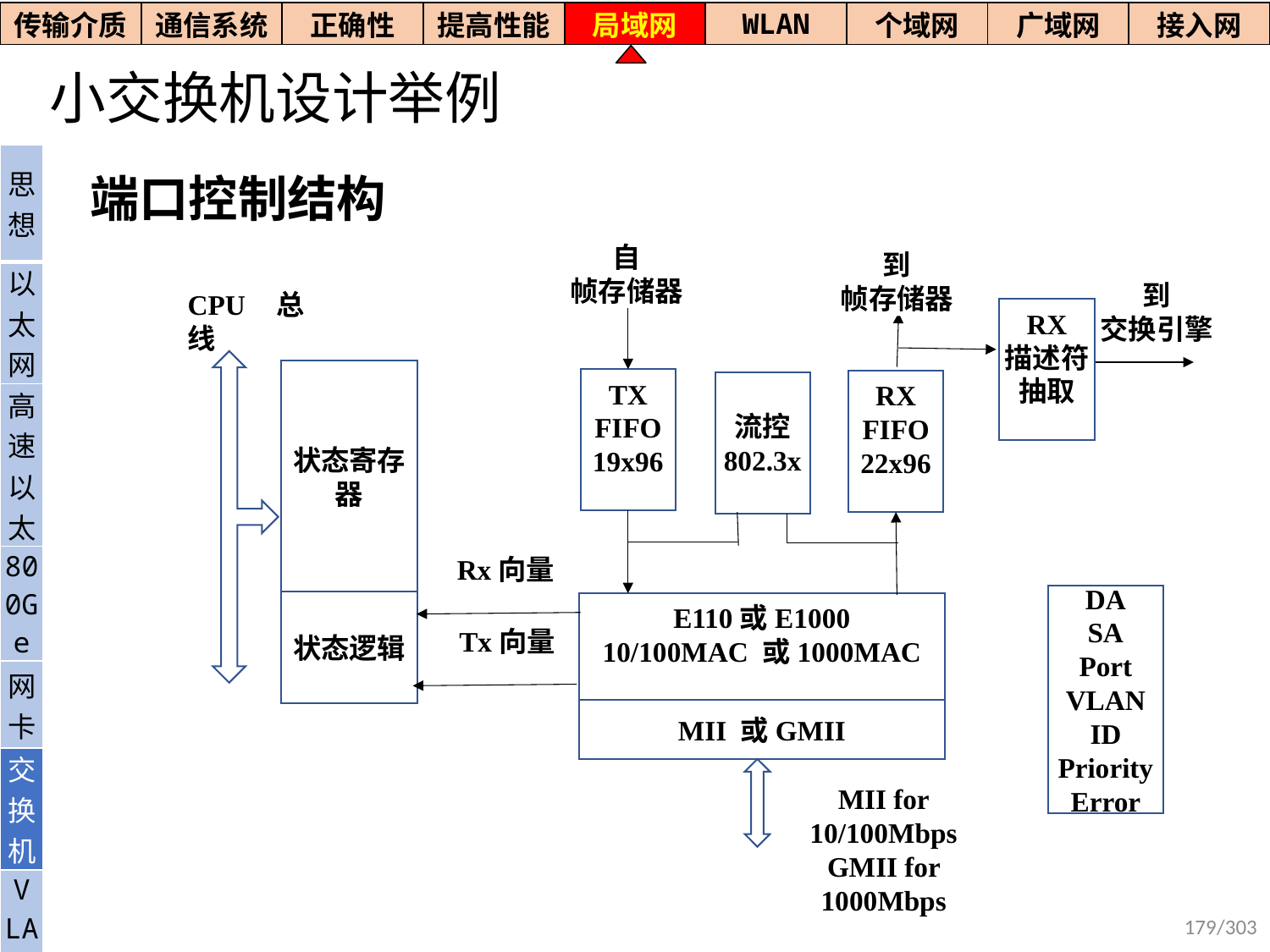

| 传输介质 | 通信系统 | 正确性 | 提高性能 | 局域网 | WLAN | 个域网 | 广域网 | 接入网 |
| --- | --- | --- | --- | --- | --- | --- | --- | --- |

# 小交换机设计举例

| 思想 |
| --- |
| 以太网 |
| 高速以太 |
| 800Ge |
| 网卡 |
| 交换机 |
| V LAN |
端口控制结构

自
帧存储器
到
帧存储器
到
交换引擎
CPU总线

RX
描述符
抽取

状态寄存器

TX
FIFO
19x96

RX
FIFO
22x96

流控
802.3x

Rx向量
DA
SA
Port
VLAN ID
Priority
Error
状态逻辑

E110或E1000
10/100MAC 或1000MAC

Tx向量
MII 或GMII

MII for 10/100Mbps
GMII for 1000Mbps
179/303